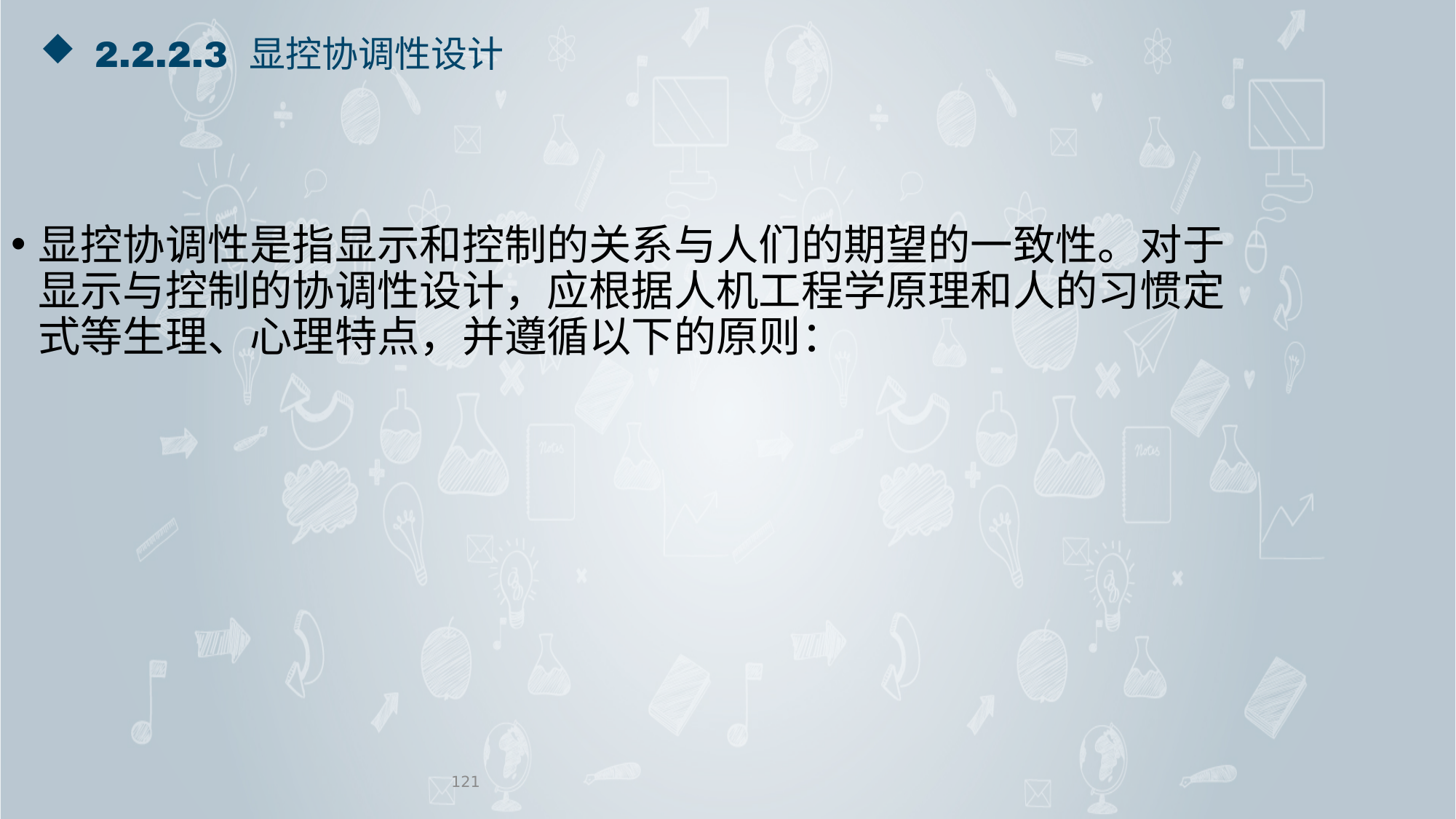

# 2.2.2.3 显控协调性设计
显控协调性是指显示和控制的关系与人们的期望的一致性。对于显示与控制的协调性设计，应根据人机工程学原理和人的习惯定式等生理、心理特点，并遵循以下的原则：
121